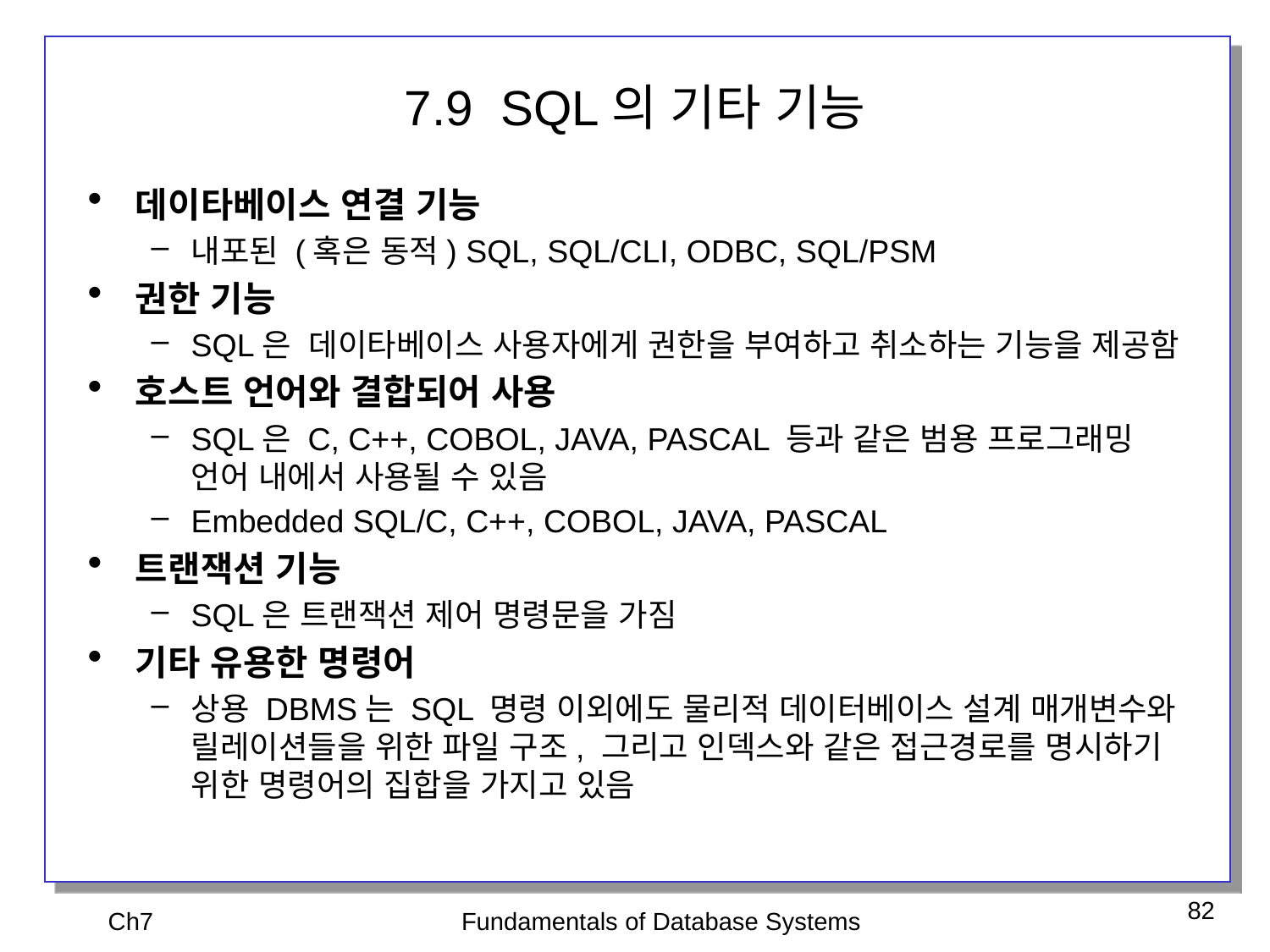

# 7.9  SQL의 기타 기능
데이타베이스 연결 기능
내포된 (혹은 동적) SQL, SQL/CLI, ODBC, SQL/PSM
권한 기능
SQL은  데이타베이스 사용자에게 권한을 부여하고 취소하는 기능을 제공함
호스트 언어와 결합되어 사용
SQL은 C, C++, COBOL, JAVA, PASCAL 등과 같은 범용 프로그래밍 언어 내에서 사용될 수 있음
Embedded SQL/C, C++, COBOL, JAVA, PASCAL
트랜잭션 기능
SQL은 트랜잭션 제어 명령문을 가짐
기타 유용한 명령어
상용 DBMS는 SQL 명령 이외에도 물리적 데이터베이스 설계 매개변수와 릴레이션들을 위한 파일 구조, 그리고 인덱스와 같은 접근경로를 명시하기 위한 명령어의 집합을 가지고 있음
Ch7
Fundamentals of Database Systems
82